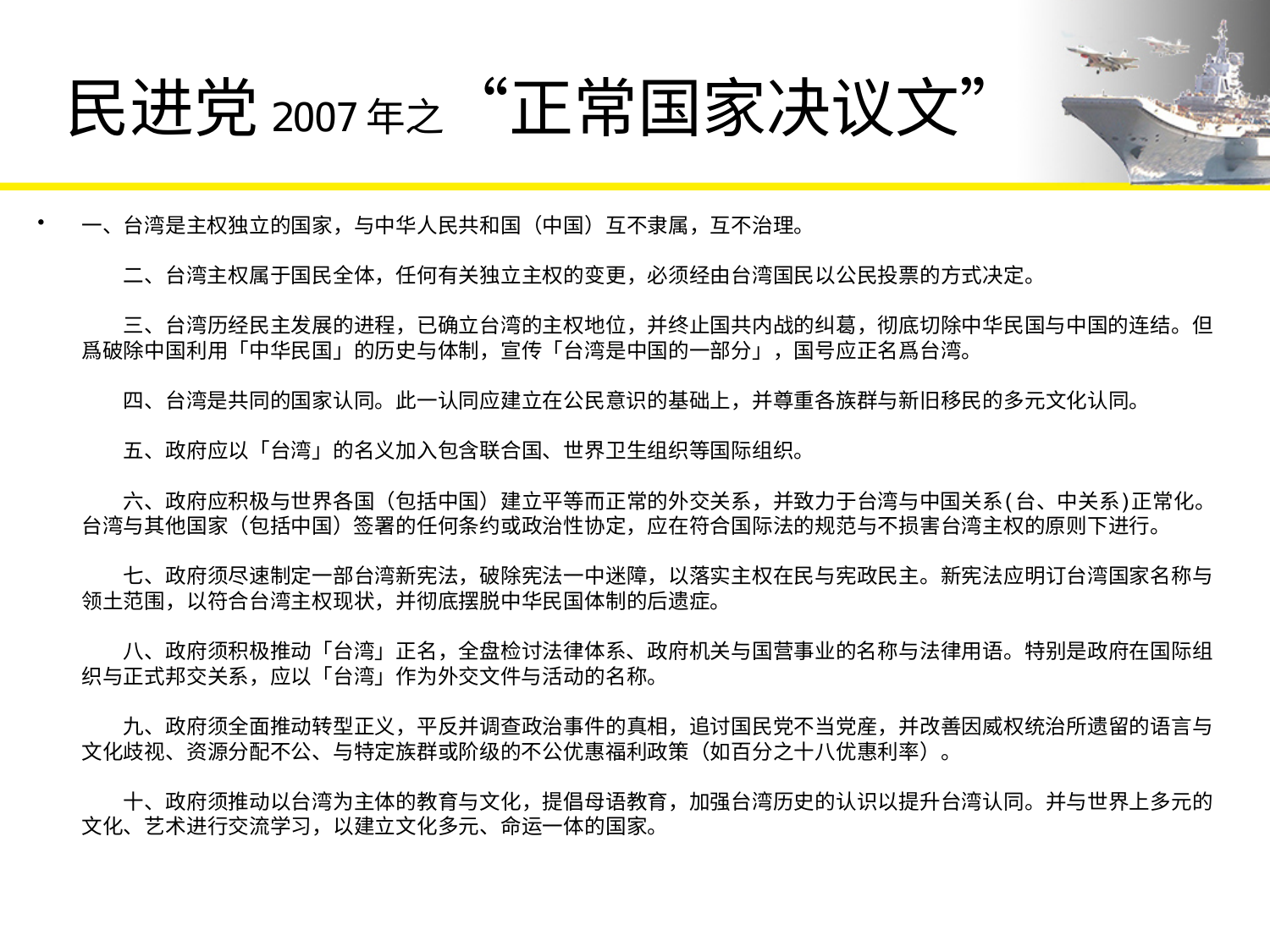

# 民进党2007年之“正常国家决议文”
一、台湾是主权独立的国家，与中华人民共和国（中国）互不隶属，互不治理。
　　二、台湾主权属于国民全体，任何有关独立主权的变更，必须经由台湾国民以公民投票的方式决定。
　　三、台湾历经民主发展的进程，已确立台湾的主权地位，并终止国共内战的纠葛，彻底切除中华民国与中国的连结。但爲破除中国利用「中华民国」的历史与体制，宣传「台湾是中国的一部分」，国号应正名爲台湾。
　　四、台湾是共同的国家认同。此一认同应建立在公民意识的基础上，并尊重各族群与新旧移民的多元文化认同。
　　五、政府应以「台湾」的名义加入包含联合国、世界卫生组织等国际组织。
　　六、政府应积极与世界各国（包括中国）建立平等而正常的外交关系，并致力于台湾与中国关系(台、中关系)正常化。台湾与其他国家（包括中国）签署的任何条约或政治性协定，应在符合国际法的规范与不损害台湾主权的原则下进行。
　　七、政府须尽速制定一部台湾新宪法，破除宪法一中迷障，以落实主权在民与宪政民主。新宪法应明订台湾国家名称与领土范围，以符合台湾主权现状，并彻底摆脱中华民国体制的后遗症。
　　八、政府须积极推动「台湾」正名，全盘检讨法律体系、政府机关与国营事业的名称与法律用语。特别是政府在国际组织与正式邦交关系，应以「台湾」作为外交文件与活动的名称。
　　九、政府须全面推动转型正义，平反并调查政治事件的真相，追讨国民党不当党産，并改善因威权统治所遗留的语言与文化歧视、资源分配不公、与特定族群或阶级的不公优惠福利政策（如百分之十八优惠利率）。
　　十、政府须推动以台湾为主体的教育与文化，提倡母语教育，加强台湾历史的认识以提升台湾认同。并与世界上多元的文化、艺术进行交流学习，以建立文化多元、命运一体的国家。